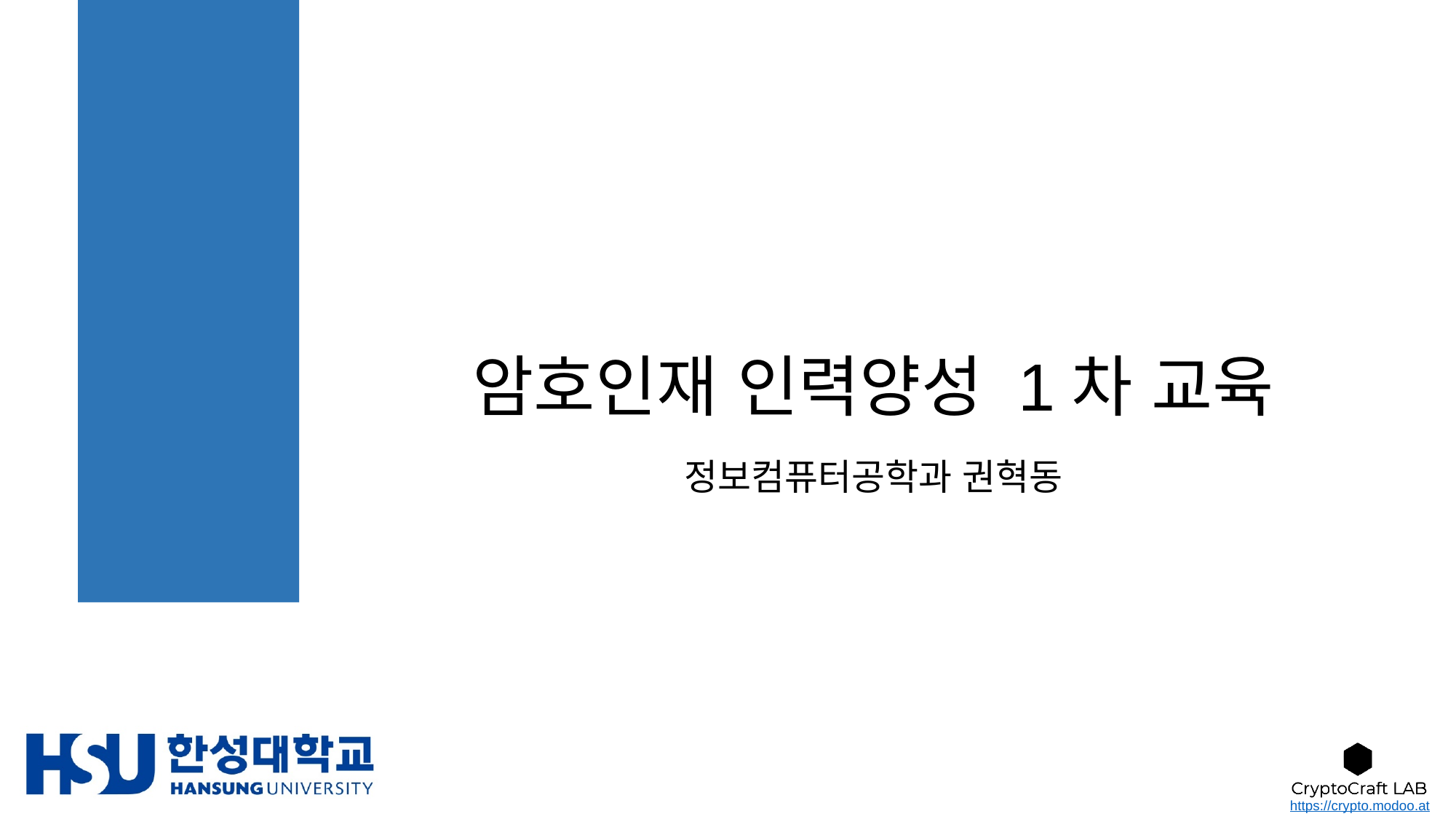

# 암호인재 인력양성 1차 교육
정보컴퓨터공학과 권혁동